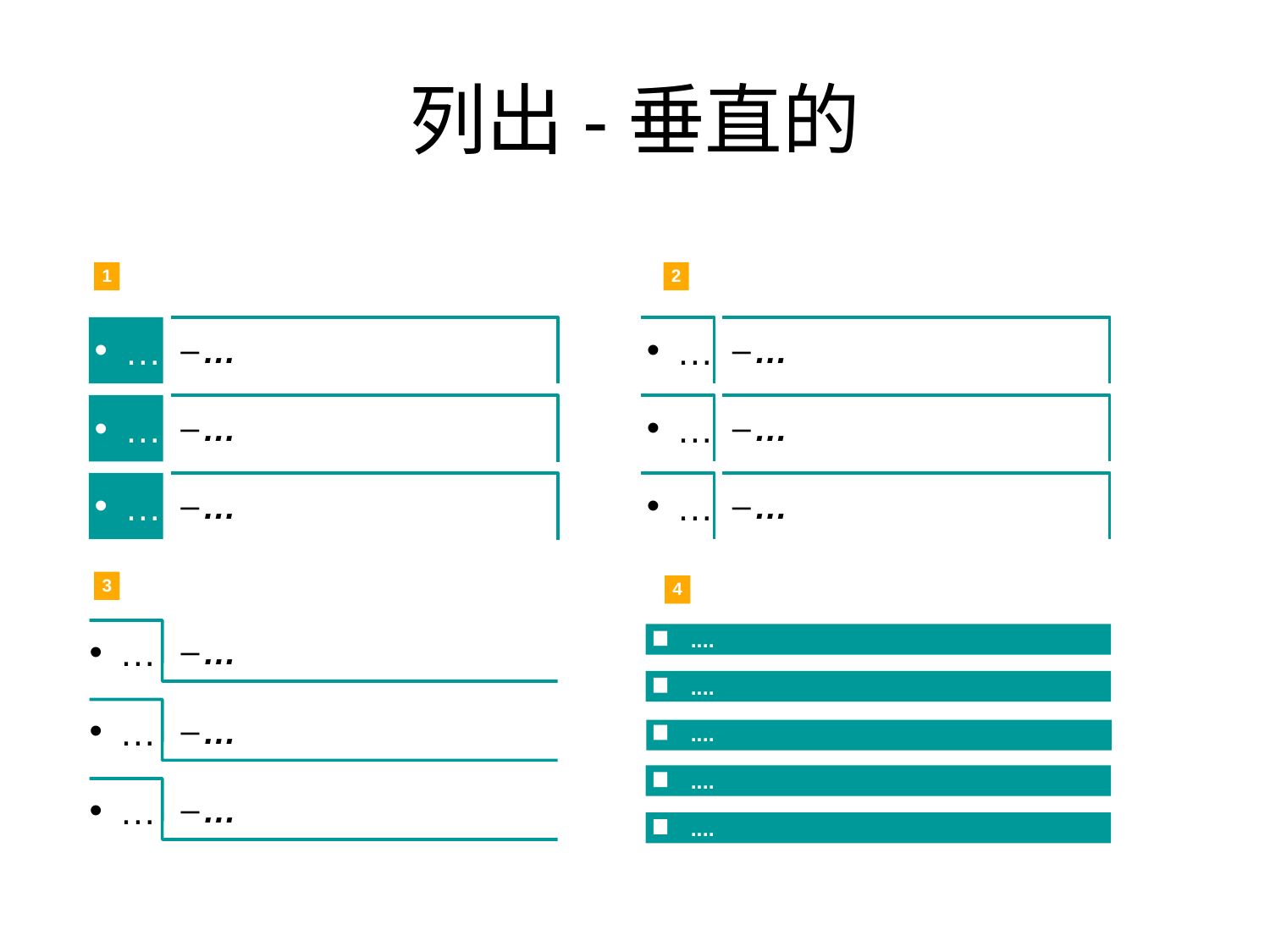

# 列出-垂直的
1
2

…
…

…
…

…
…

…
…

…
…

…
…
3
4

....

....

....

....

....

…
…

…
…

…
…